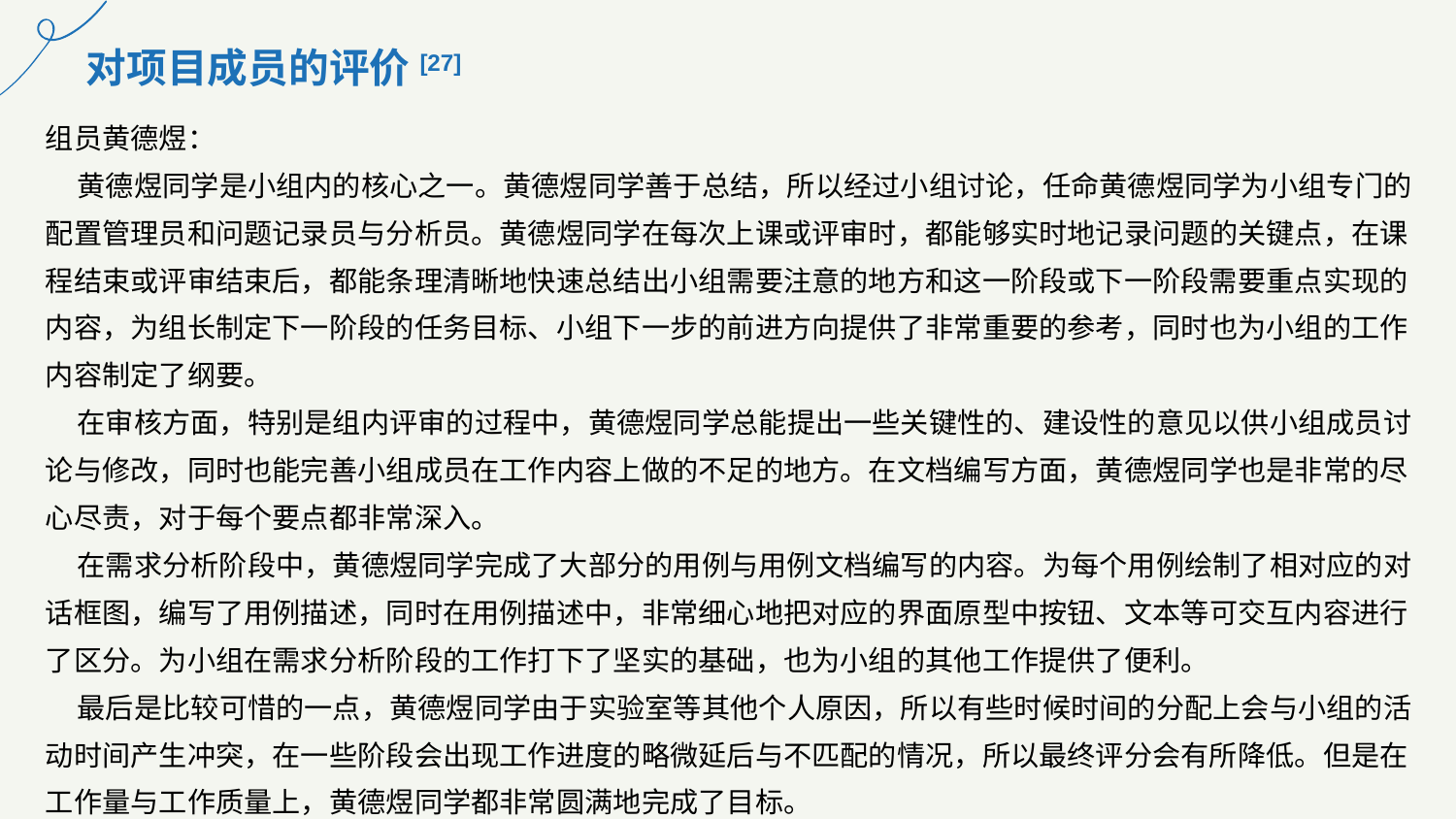

对项目成员的评价[27]
组员黄德煜：
    黄德煜同学是小组内的核心之一。黄德煜同学善于总结，所以经过小组讨论，任命黄德煜同学为小组专门的配置管理员和问题记录员与分析员。黄德煜同学在每次上课或评审时，都能够实时地记录问题的关键点，在课程结束或评审结束后，都能条理清晰地快速总结出小组需要注意的地方和这一阶段或下一阶段需要重点实现的内容，为组长制定下一阶段的任务目标、小组下一步的前进方向提供了非常重要的参考，同时也为小组的工作内容制定了纲要。
    在审核方面，特别是组内评审的过程中，黄德煜同学总能提出一些关键性的、建设性的意见以供小组成员讨论与修改，同时也能完善小组成员在工作内容上做的不足的地方。在文档编写方面，黄德煜同学也是非常的尽心尽责，对于每个要点都非常深入。
    在需求分析阶段中，黄德煜同学完成了大部分的用例与用例文档编写的内容。为每个用例绘制了相对应的对话框图，编写了用例描述，同时在用例描述中，非常细心地把对应的界面原型中按钮、文本等可交互内容进行了区分。为小组在需求分析阶段的工作打下了坚实的基础，也为小组的其他工作提供了便利。
    最后是比较可惜的一点，黄德煜同学由于实验室等其他个人原因，所以有些时候时间的分配上会与小组的活动时间产生冲突，在一些阶段会出现工作进度的略微延后与不匹配的情况，所以最终评分会有所降低。但是在工作量与工作质量上，黄德煜同学都非常圆满地完成了目标。